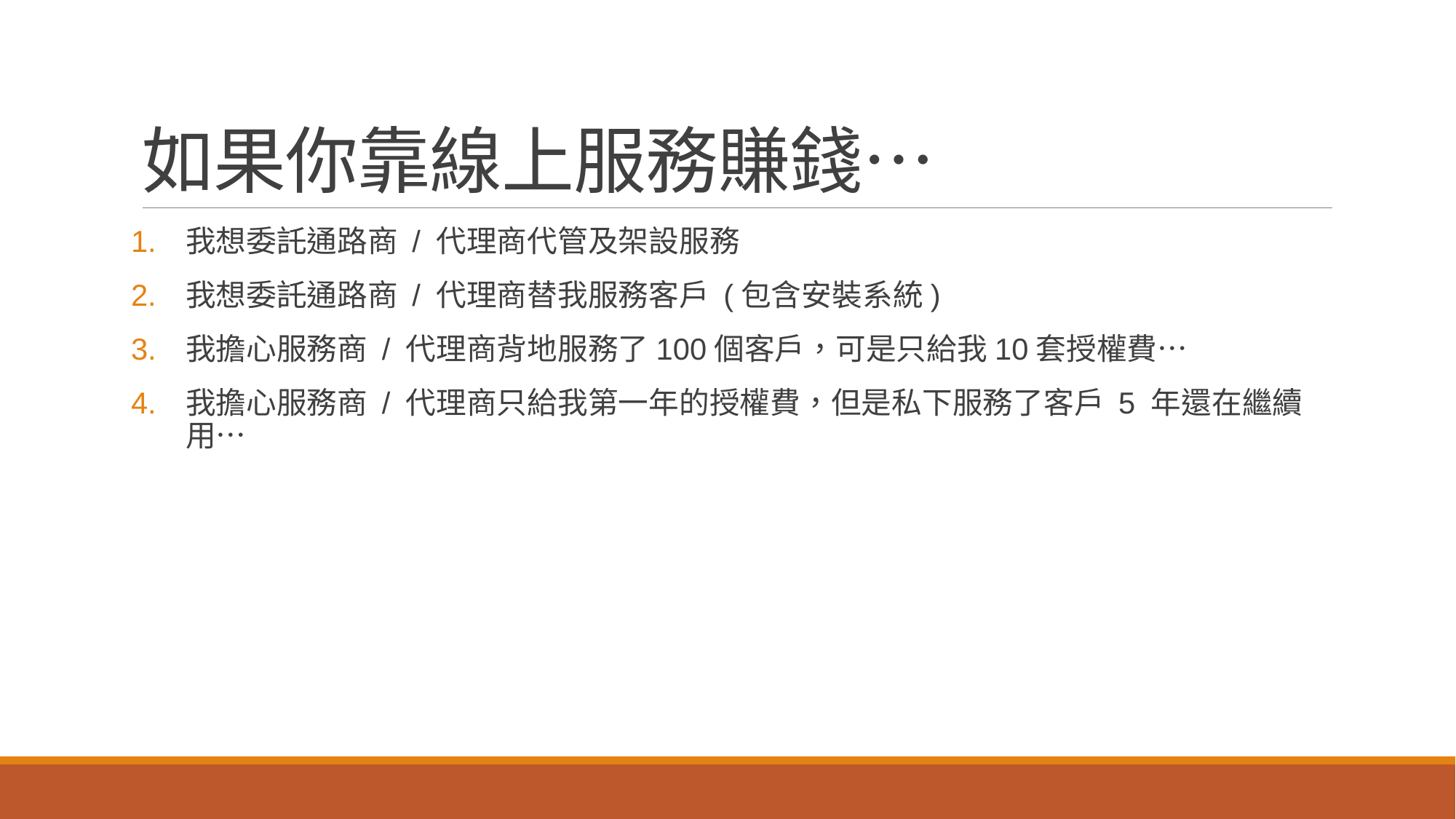

# 如果你靠線上服務賺錢…
我想委託通路商 / 代理商代管及架設服務
我想委託通路商 / 代理商替我服務客戶 (包含安裝系統)
我擔心服務商 / 代理商背地服務了100個客戶，可是只給我10套授權費…
我擔心服務商 / 代理商只給我第一年的授權費，但是私下服務了客戶 5 年還在繼續用…